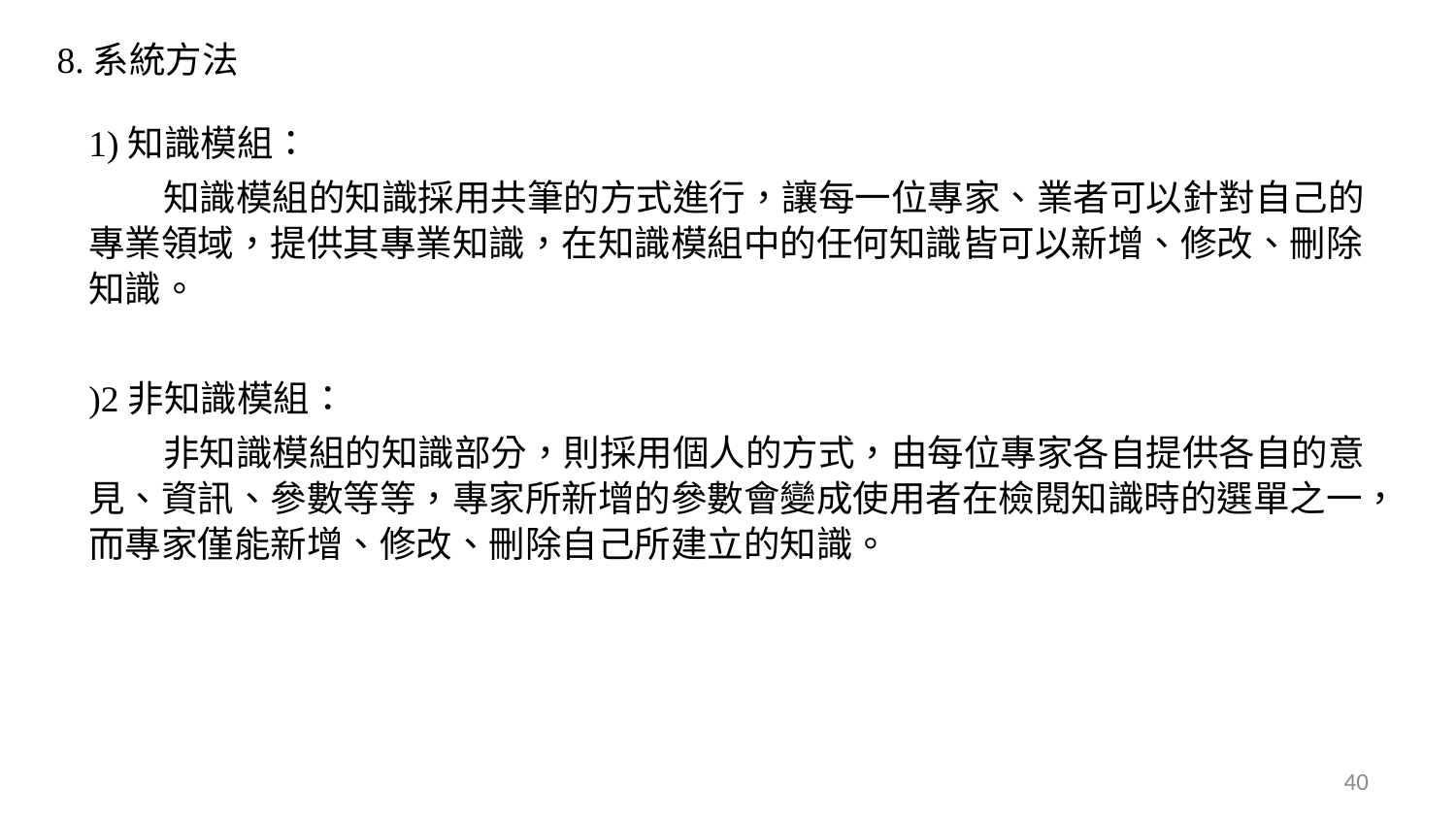

8.系統方法

1)知識模組：
        知識模組的知識採用共筆的方式進行，讓每一位專家、業者可以針對自己的專業領域，提供其專業知識，在知識模組中的任何知識皆可以新增、修改、刪除知識。

)2非知識模組：
        非知識模組的知識部分，則採用個人的方式，由每位專家各自提供各自的意見、資訊、參數等等，專家所新增的參數會變成使用者在檢閱知識時的選單之一，而專家僅能新增、修改、刪除自己所建立的知識。
40